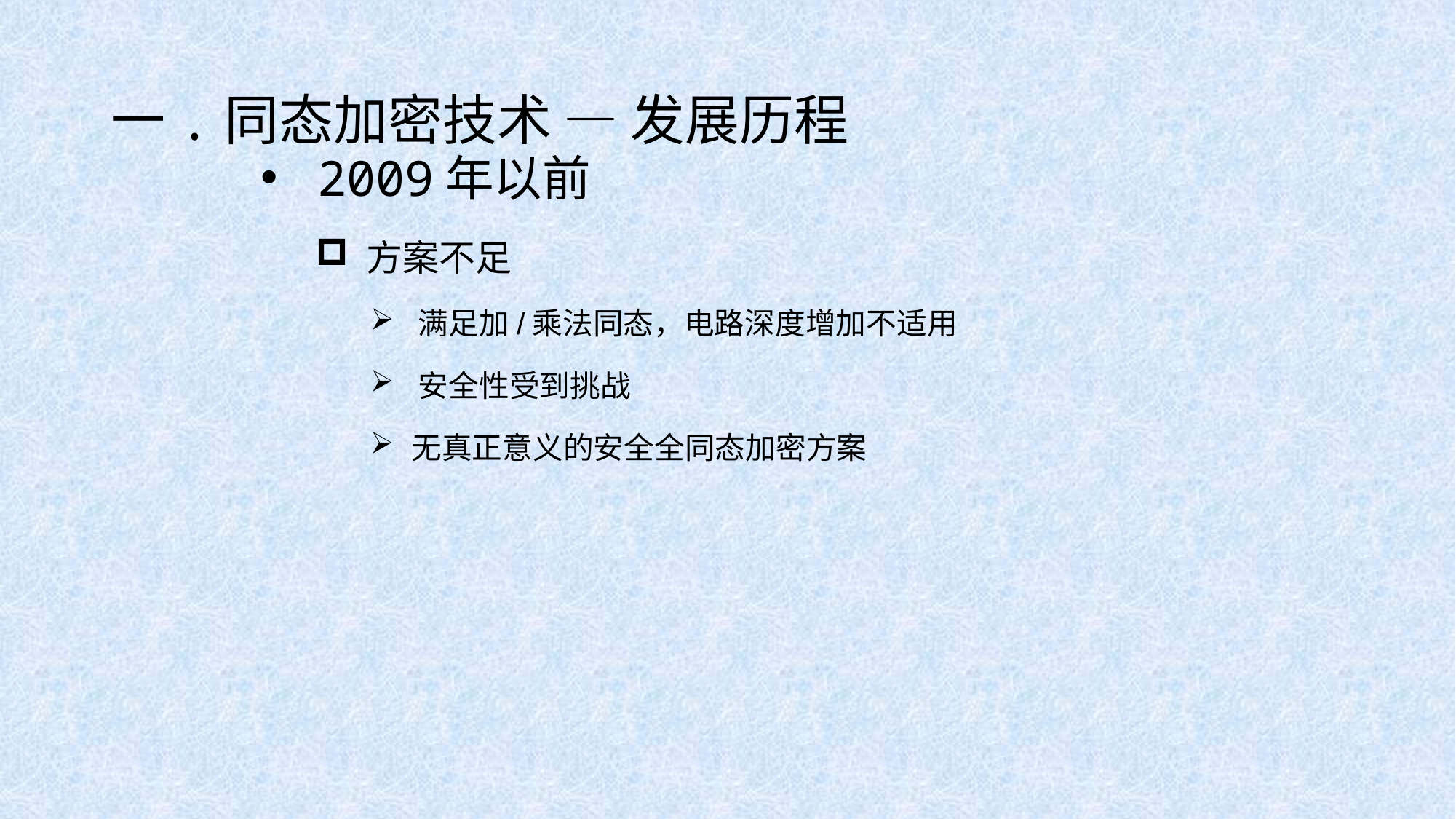

# 一.同态加密技术 — 发展历程
 2009年以前
 方案不足
  满足加/乘法同态，电路深度增加不适用
  安全性受到挑战
 无真正意义的安全全同态加密方案